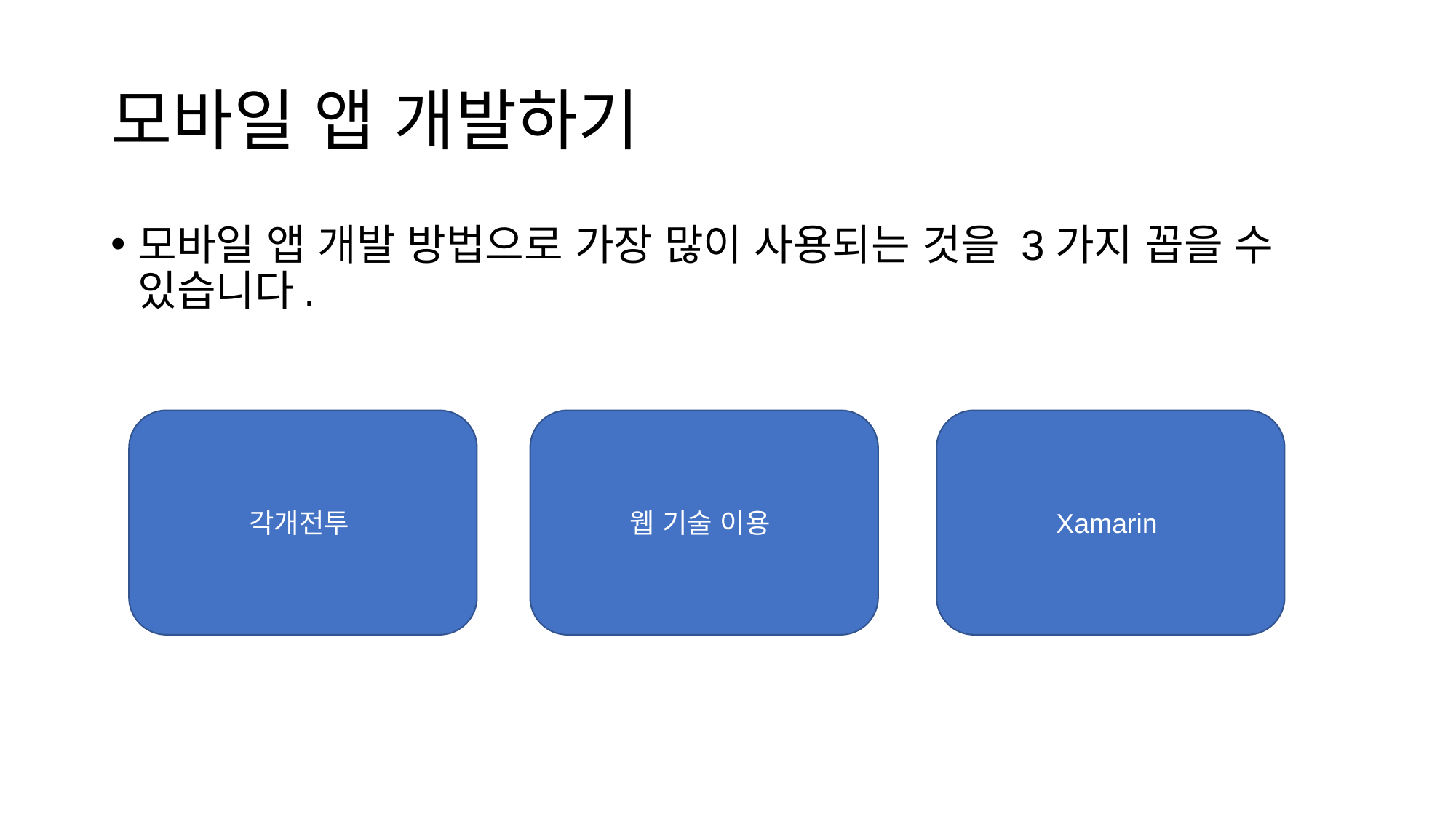

# 모바일 앱 개발하기
모바일 앱 개발 방법으로 가장 많이 사용되는 것을 3가지 꼽을 수 있습니다.
Xamarin
웹 기술 이용
각개전투